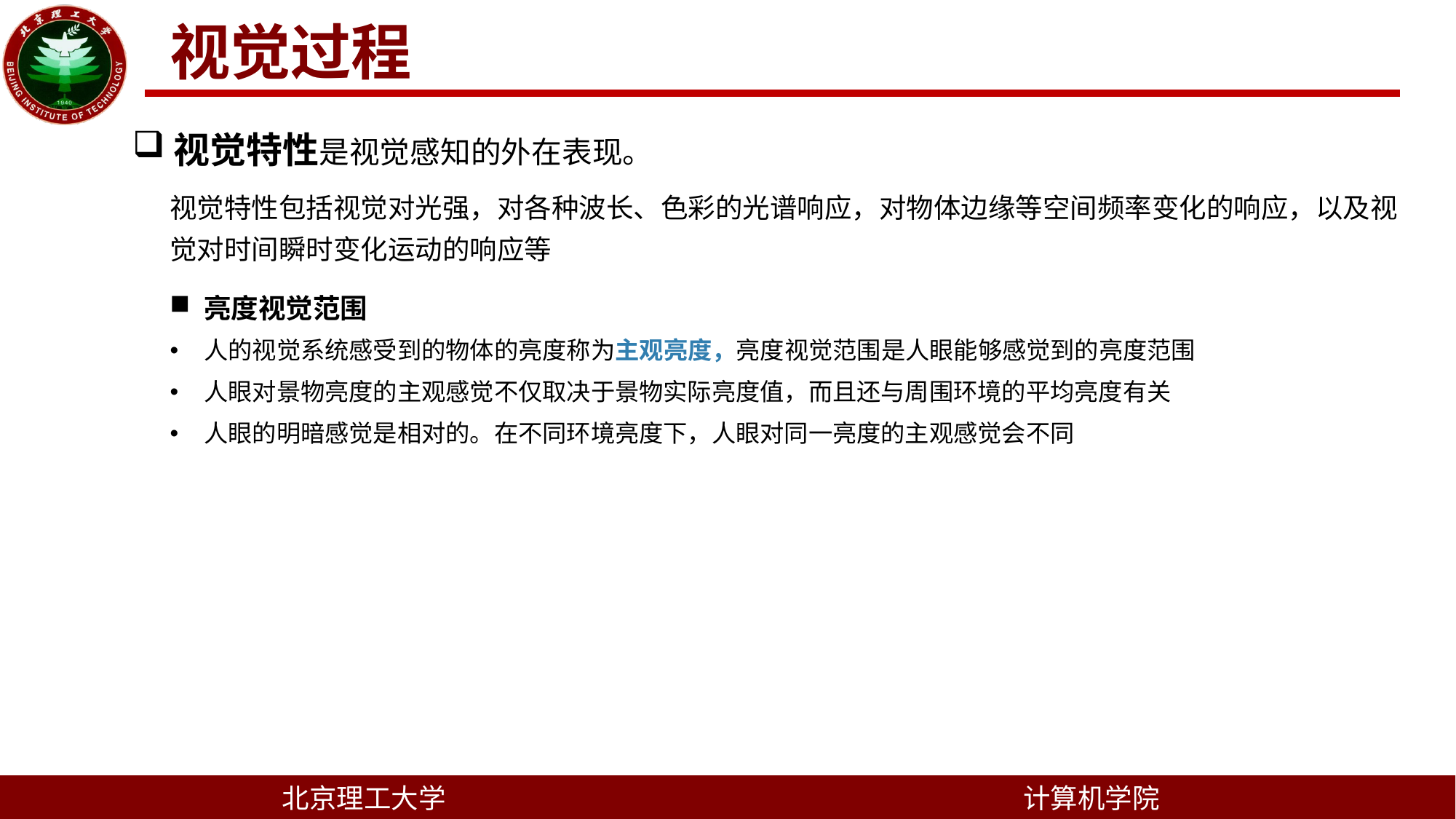

视觉过程
视觉特性是视觉感知的外在表现。
视觉特性包括视觉对光强，对各种波长、色彩的光谱响应，对物体边缘等空间频率变化的响应，以及视觉对时间瞬时变化运动的响应等
亮度视觉范围

人的视觉系统感受到的物体的亮度称为主观亮度，亮度视觉范围是人眼能够感觉到的亮度范围
人眼对景物亮度的主观感觉不仅取决于景物实际亮度值，而且还与周围环境的平均亮度有关
人眼的明暗感觉是相对的。在不同环境亮度下，人眼对同一亮度的主观感觉会不同